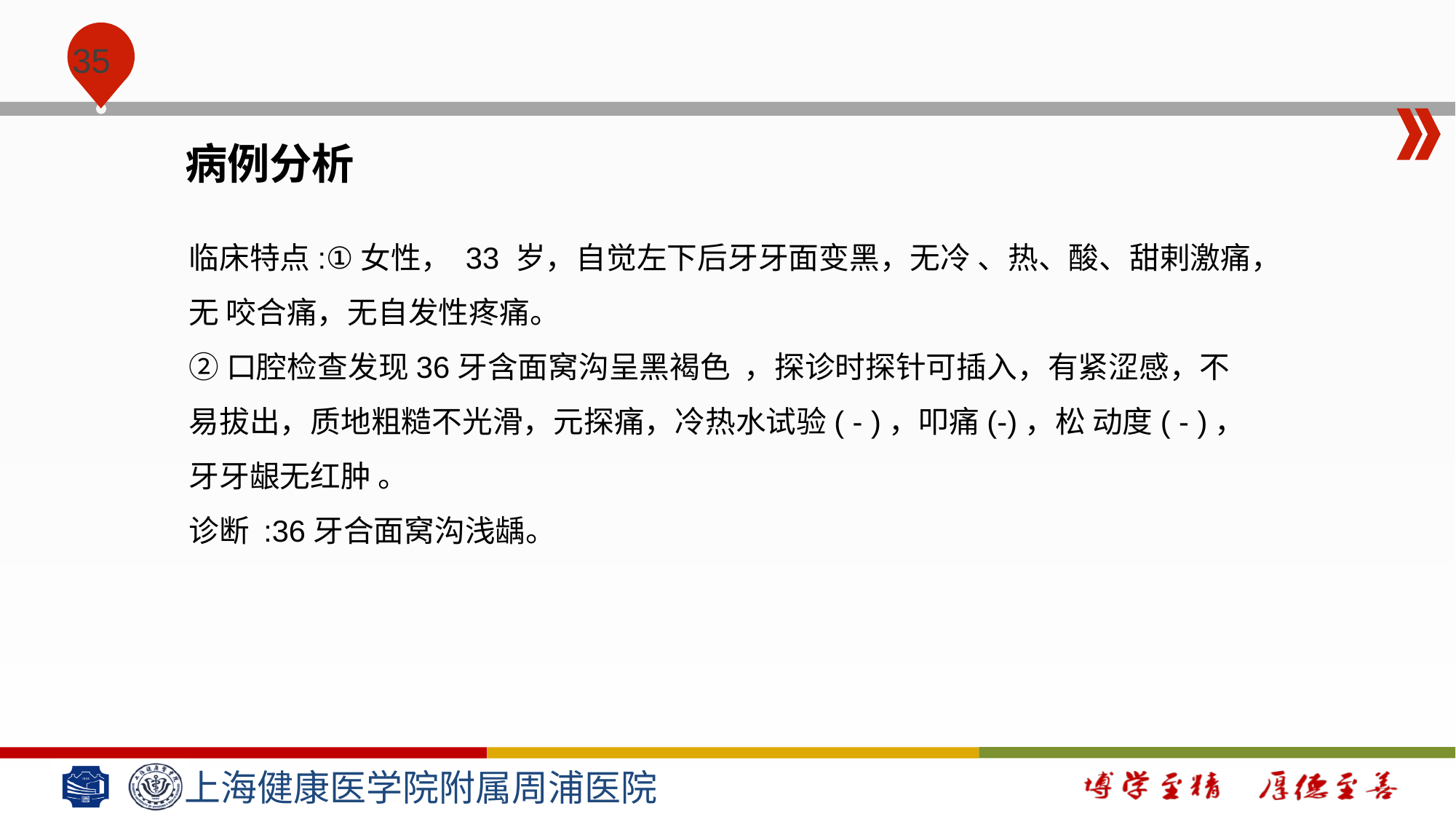

#
病例分析
临床特点:①女性， 33 岁，自觉左下后牙牙面变黑，无冷 、热、酸、甜剌激痛，无 咬合痛，无自发性疼痛。
②口腔检查发现36牙含面窝沟呈黑褐色  ，探诊时探针可插入，有紧涩感，不易拔出，质地粗糙不光滑，元探痛，冷热水试验( - )，叩痛(-)，松 动度( - )，牙牙龈无红肿 。
诊断 :36牙合面窝沟浅龋。